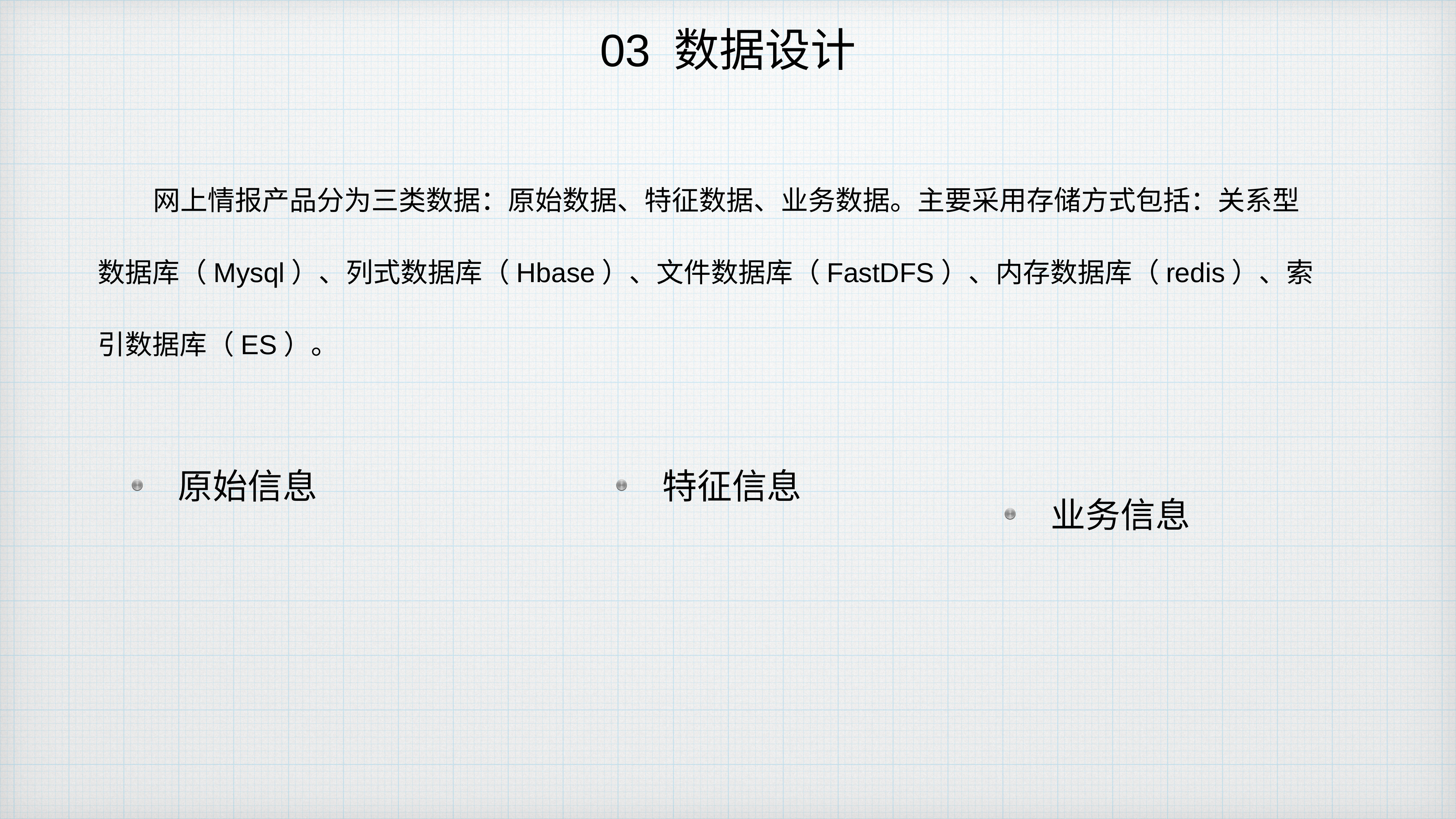

# 03 数据设计
        网上情报产品分为三类数据：原始数据、特征数据、业务数据。主要采用存储方式包括：关系型数据库（Mysql）、列式数据库（Hbase）、文件数据库（FastDFS）、内存数据库（redis）、索引数据库（ES）。
原始信息
特征信息
业务信息